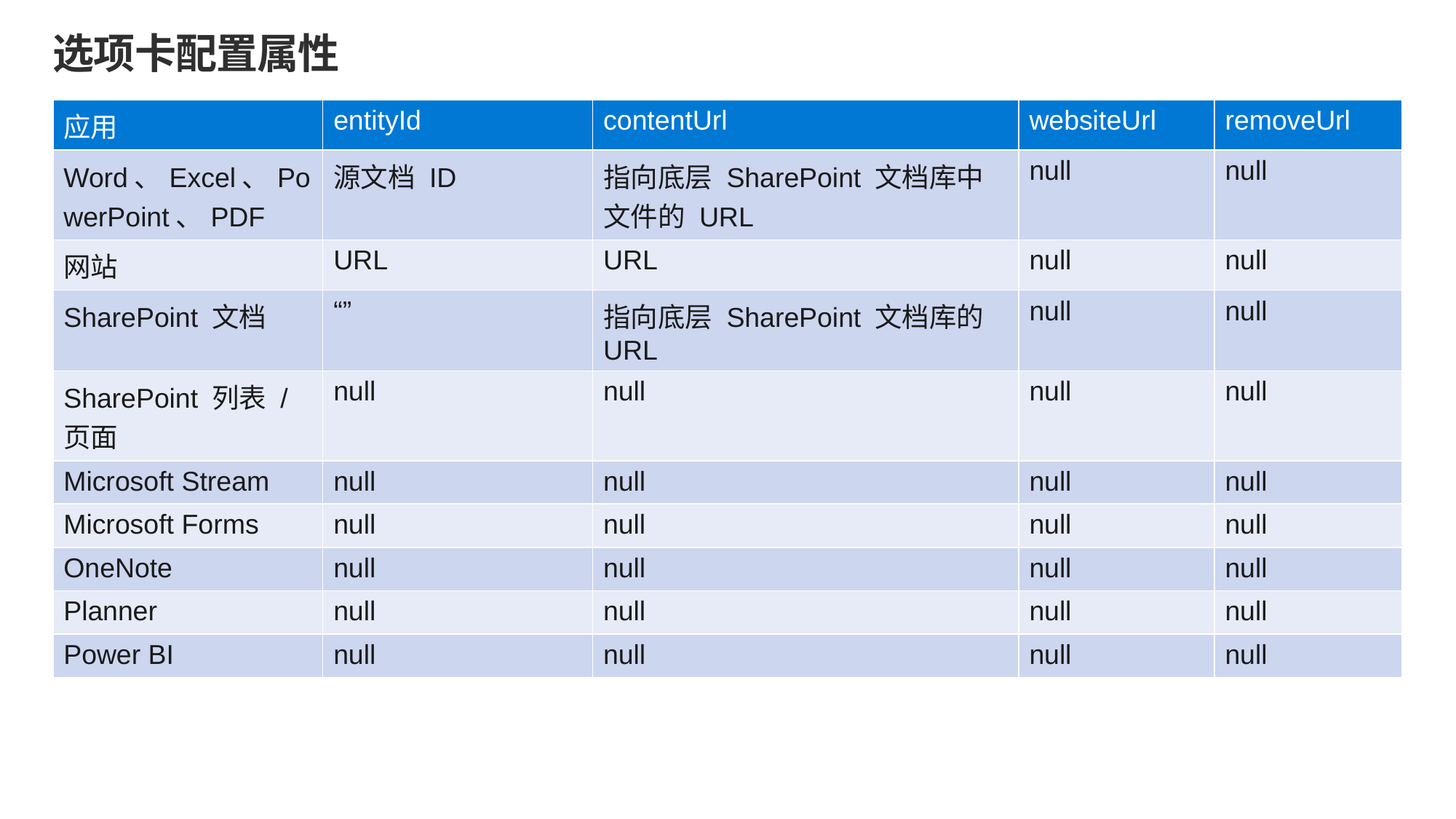

# 选项卡配置属性
| 应用 | entityId | contentUrl | websiteUrl | removeUrl |
| --- | --- | --- | --- | --- |
| Word、Excel、PowerPoint、PDF | 源文档 ID | 指向底层 SharePoint 文档库中文件的 URL | null | null |
| 网站 | URL | URL | null | null |
| SharePoint 文档 | “” | 指向底层 SharePoint 文档库的 URL | null | null |
| SharePoint 列表 / 页面 | null | null | null | null |
| Microsoft Stream | null | null | null | null |
| Microsoft Forms | null | null | null | null |
| OneNote | null | null | null | null |
| Planner | null | null | null | null |
| Power BI | null | null | null | null |